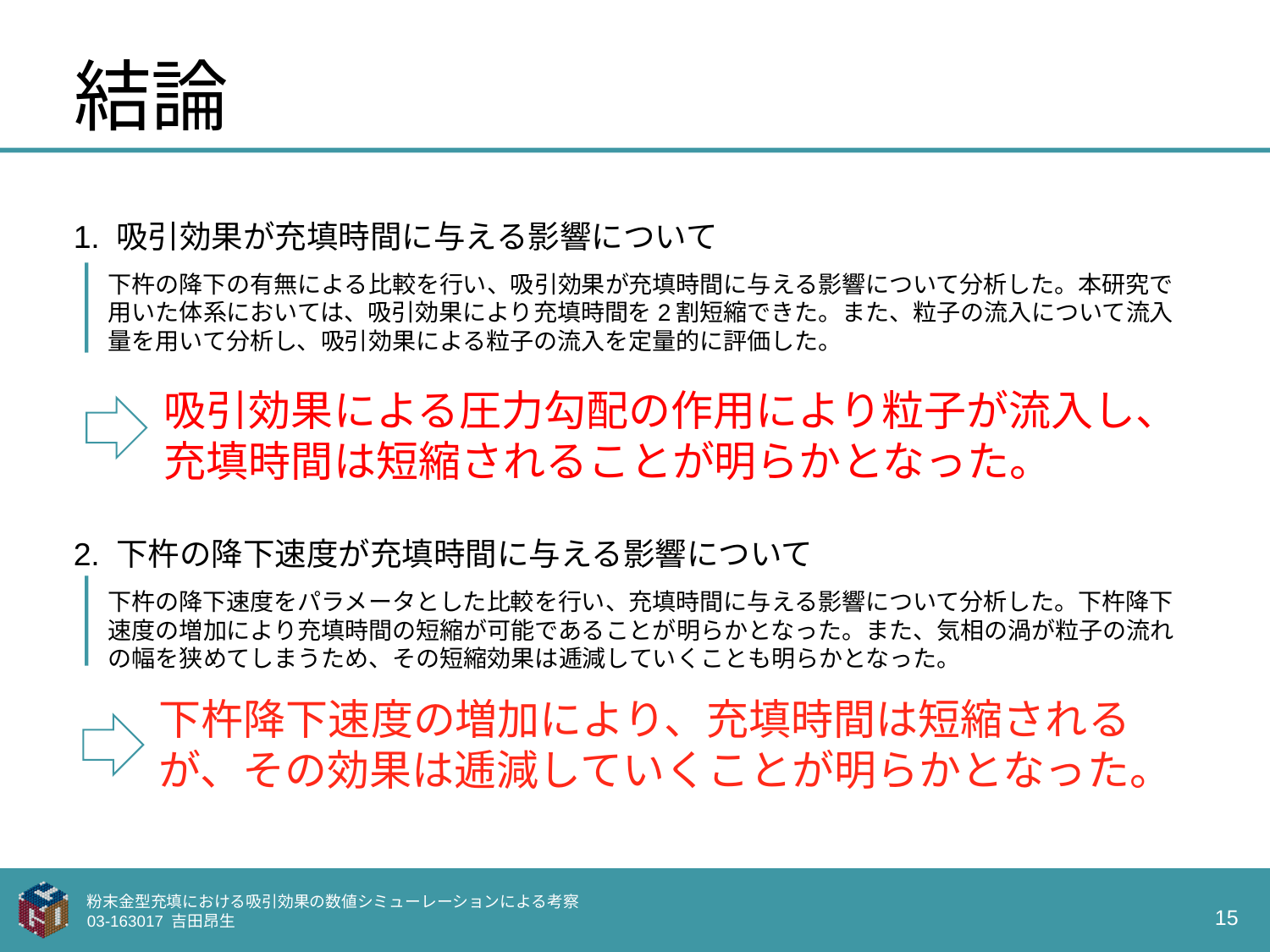

# 結論
1. 吸引効果が充填時間に与える影響について

下杵の降下の有無による比較を行い、吸引効果が充填時間に与える影響について分析した。本研究で用いた体系においては、吸引効果により充填時間を2割短縮できた。また、粒子の流入について流入量を用いて分析し、吸引効果による粒子の流入を定量的に評価した。
吸引効果による圧力勾配の作用により粒子が流入し、充填時間は短縮されることが明らかとなった。

2. 下杵の降下速度が充填時間に与える影響について

下杵の降下速度をパラメータとした比較を行い、充填時間に与える影響について分析した。下杵降下速度の増加により充填時間の短縮が可能であることが明らかとなった。また、気相の渦が粒子の流れの幅を狭めてしまうため、その短縮効果は逓減していくことも明らかとなった。
下杵降下速度の増加により、充填時間は短縮されるが、その効果は逓減していくことが明らかとなった。